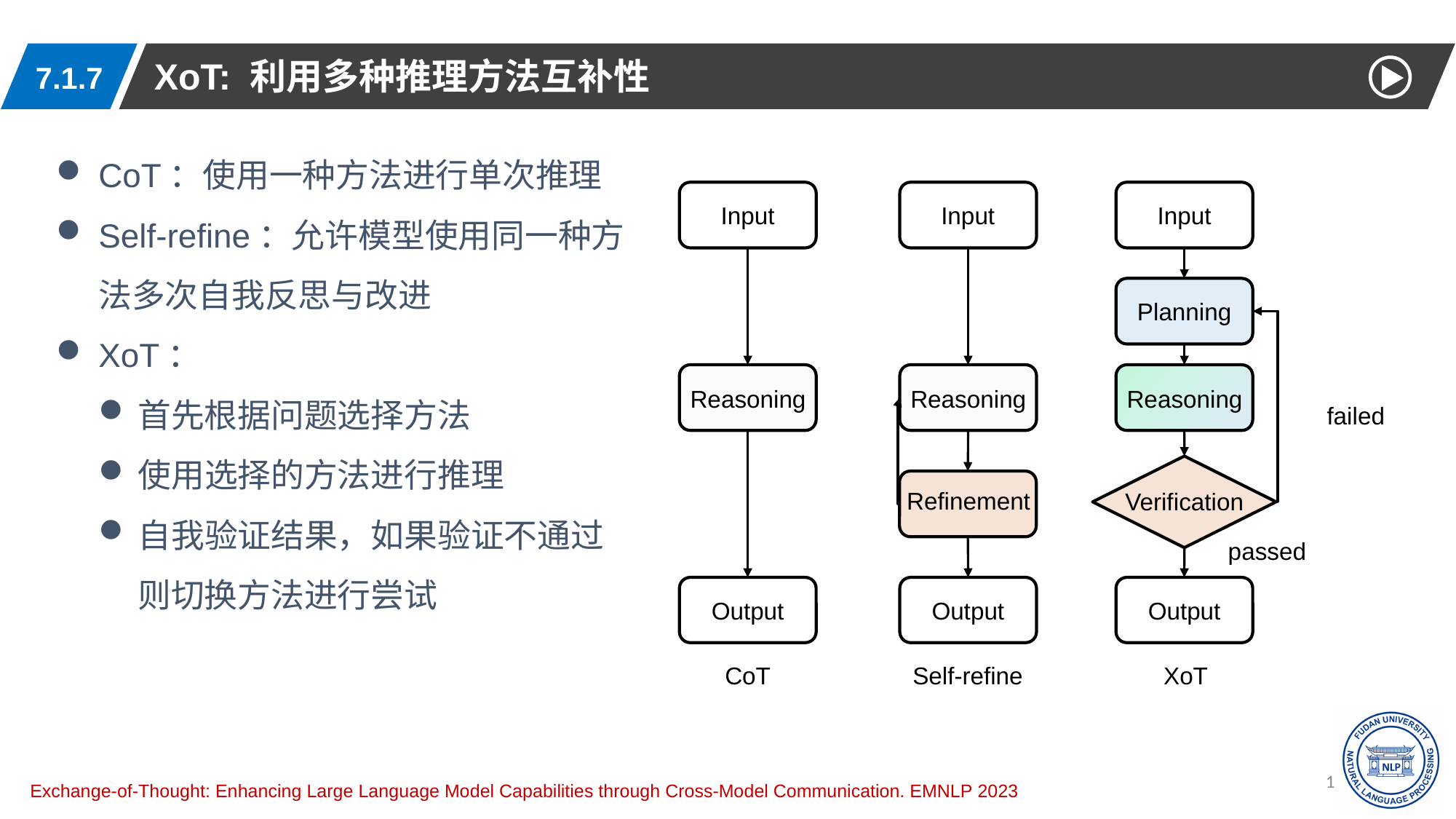

XoT: 利用多种推理方法互补性

7.1.7

CoT：使用一种方法进行单次推理
Self-refine：允许模型使用同一种方法多次自我反思与改进
XoT：
首先根据问题选择方法
使用选择的方法进行推理
自我验证结果，如果验证不通过则切换方法进行尝试

Input
Input
Input

Planning

Reasoning
Reasoning
Reasoning
failed

Refinement
Verification
passed

Output
Output
Output
CoT
Self-refine
XoT
19
Exchange-of-Thought: Enhancing Large Language Model Capabilities through Cross-Model Communication. EMNLP 2023